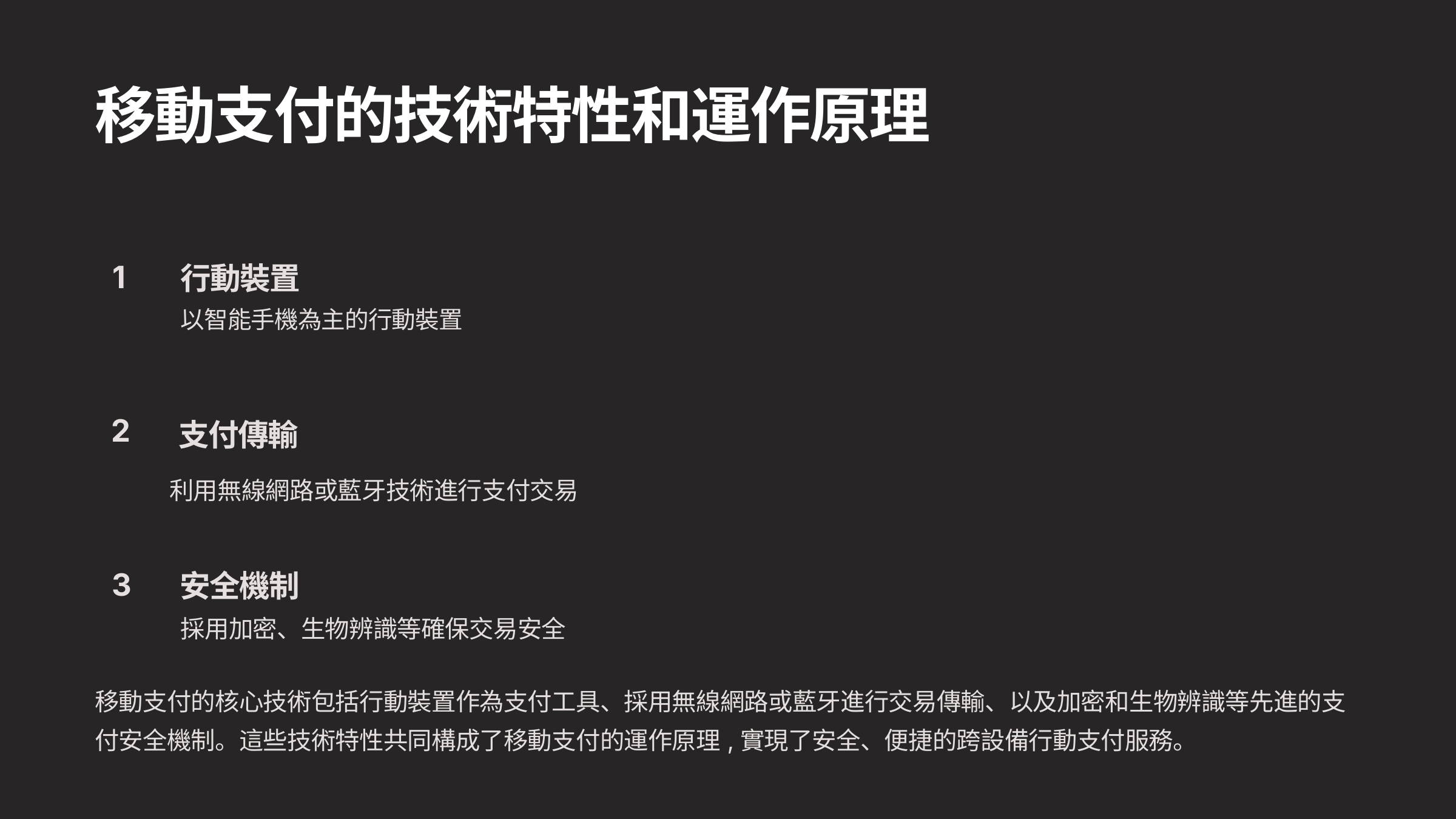

移動支付的技術特性和運作原理
1
行動裝置
以智能手機為主的行動裝置
2
支付傳輸
利用無線網路或藍牙技術進行支付交易
3
安全機制
採用加密、生物辨識等確保交易安全
移動支付的核心技術包括行動裝置作為支付工具、採用無線網路或藍牙進行交易傳輸、以及加密和生物辨識等先進的支付安全機制。這些技術特性共同構成了移動支付的運作原理,實現了安全、便捷的跨設備行動支付服務。